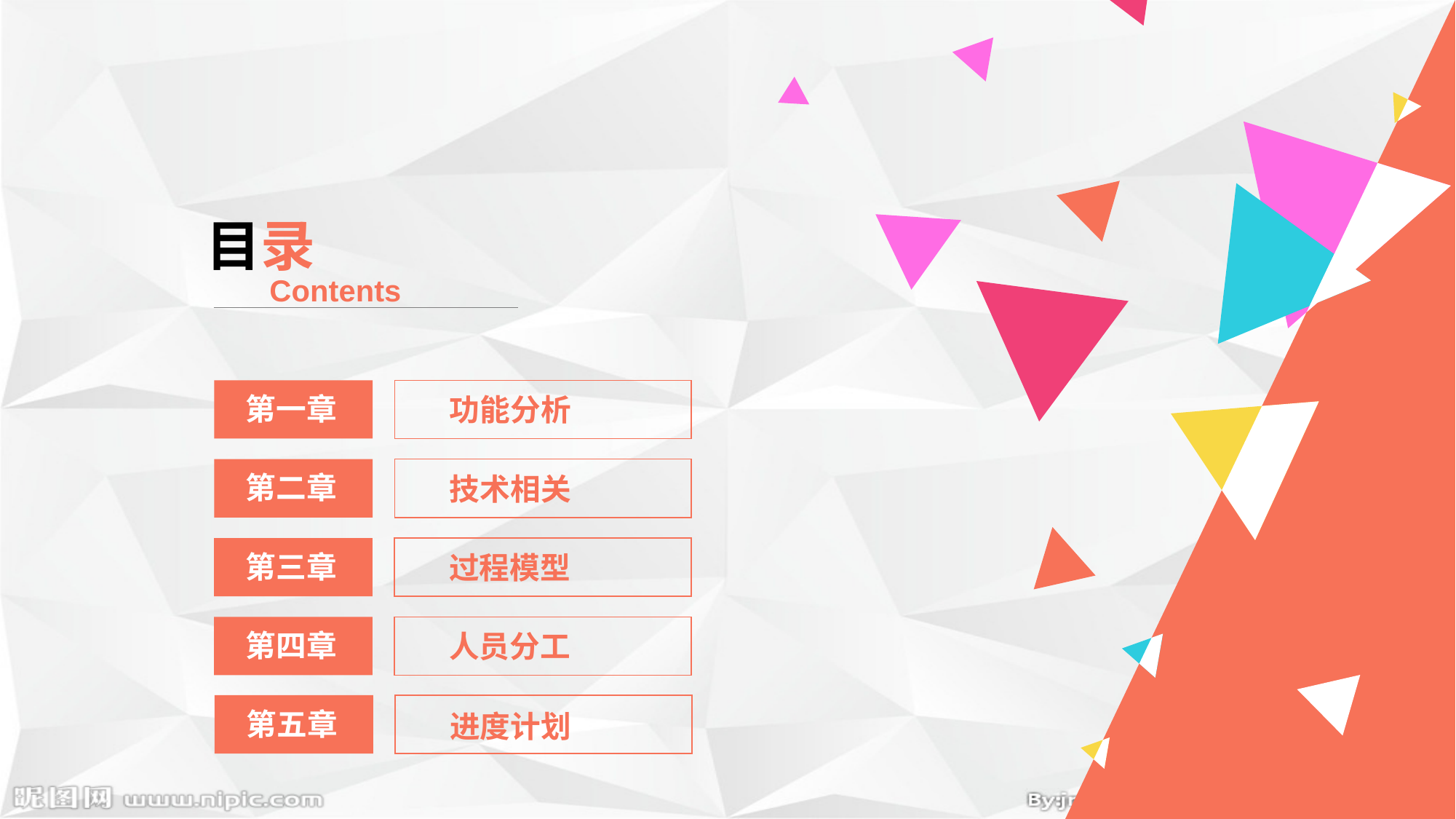

目录
Contents

第一章
功能分析

第二章
技术相关

第三章
过程模型

第四章
人员分工

第五章
进度计划